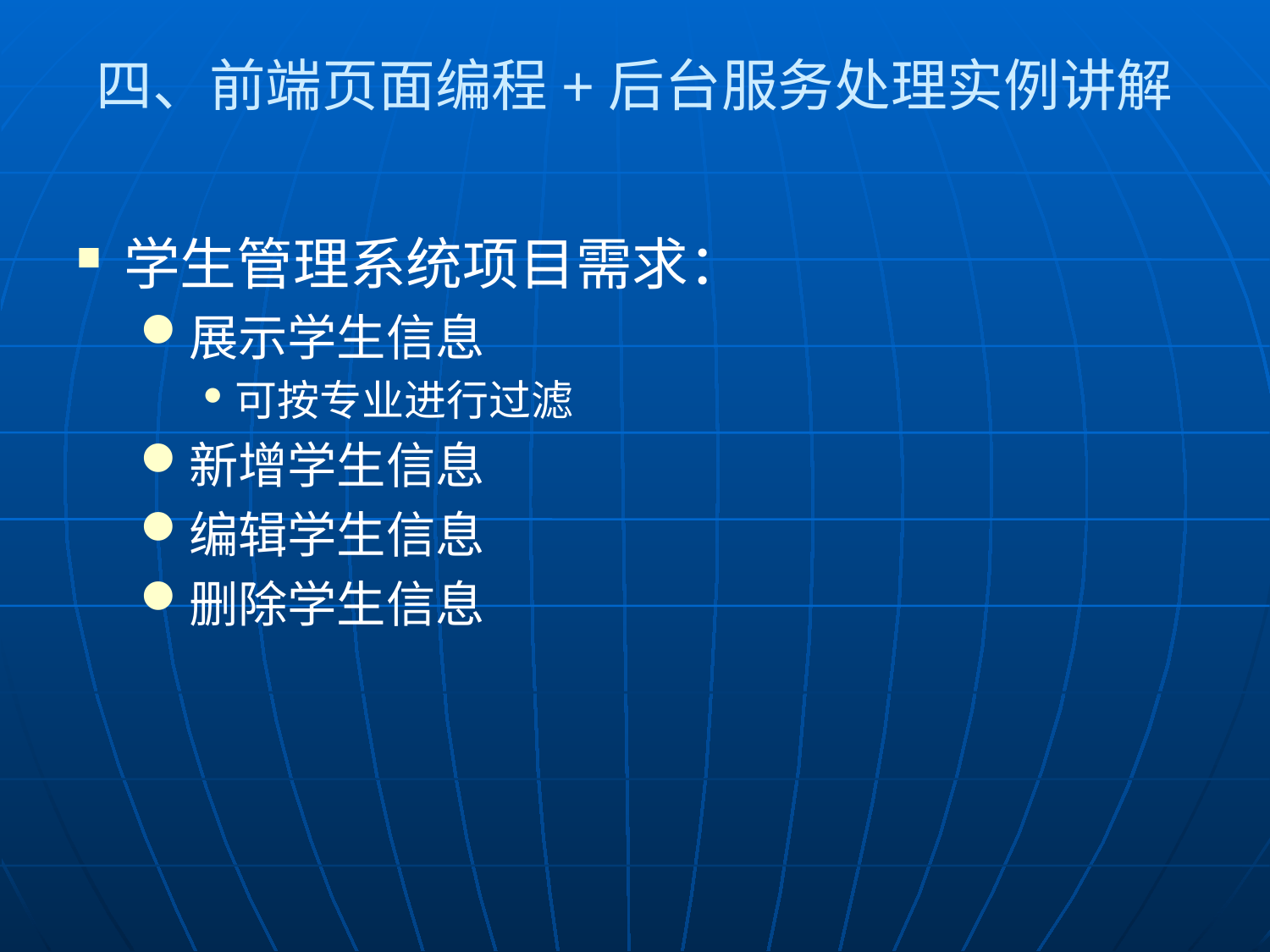

# 四、前端页面编程+后台服务处理实例讲解
学生管理系统项目需求：
展示学生信息
可按专业进行过滤
新增学生信息
编辑学生信息
删除学生信息